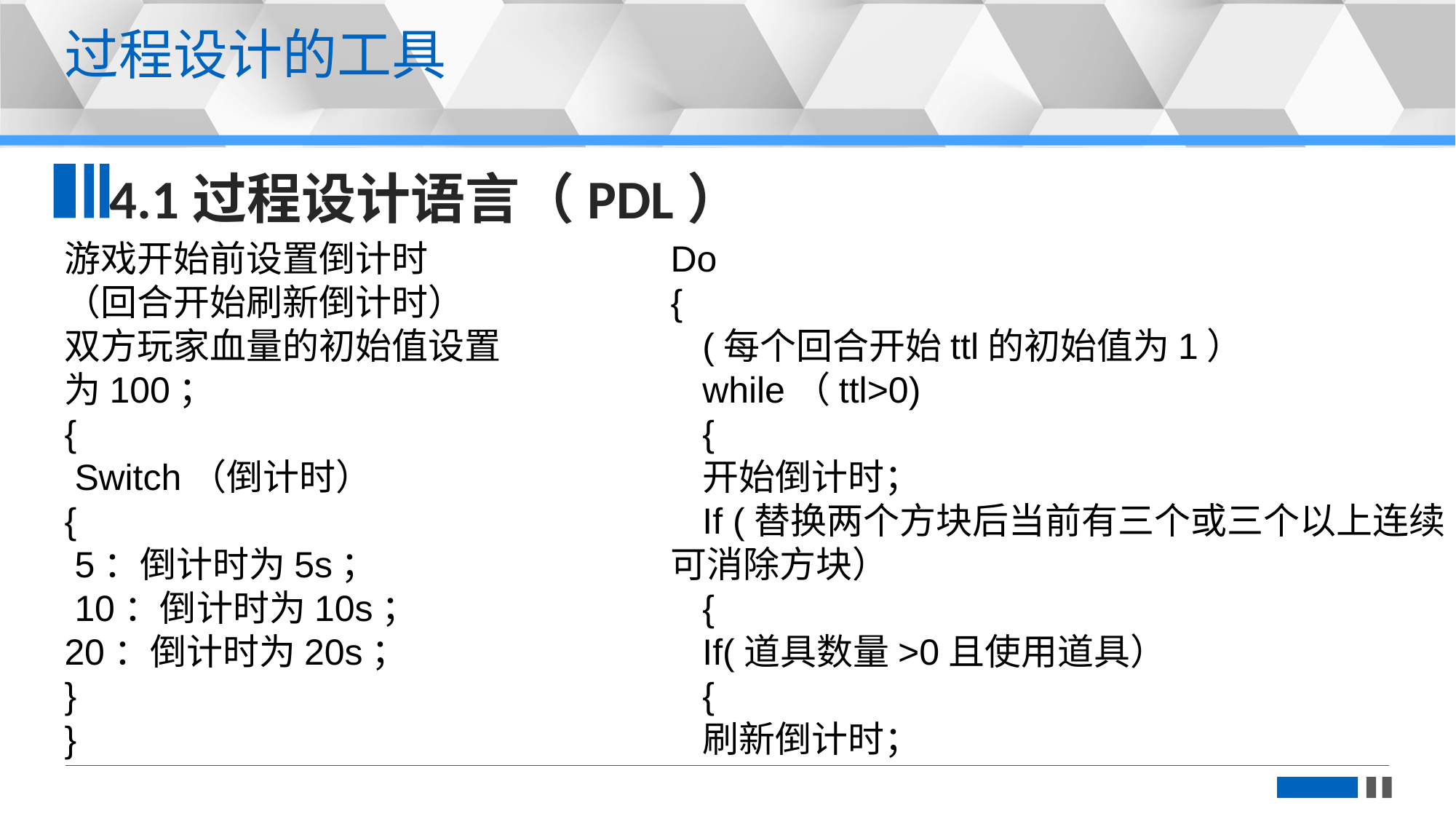

更多精品PPT模板下载：https://shop162430736.taobao.com
过程设计的工具

4.1过程设计语言（PDL）
游戏开始前设置倒计时
（回合开始刷新倒计时）
双方玩家血量的初始值设置为100；
{
 Switch（倒计时）
{
 5：倒计时为5s；
 10：倒计时为10s；
20：倒计时为20s；
}
}
Do{(每个回合开始ttl的初始值为1）
while（ttl>0){
开始倒计时；
If (替换两个方块后当前有三个或三个以上连续可消除方块）
{If(道具数量>0且使用道具）
{
刷新倒计时；

34